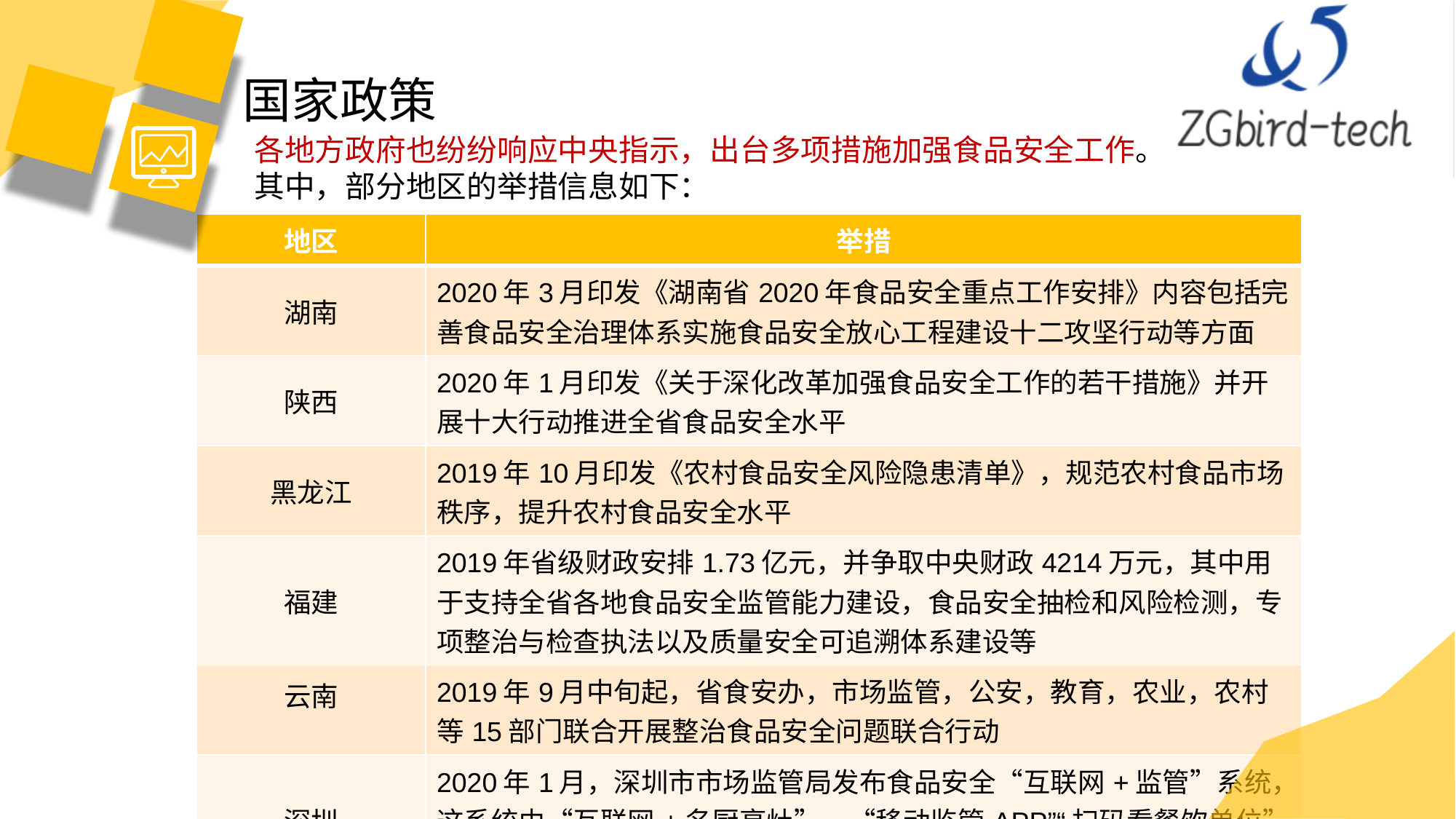

国家政策
各地方政府也纷纷响应中央指示，出台多项措施加强食品安全工作。其中，部分地区的举措信息如下：

| 地区 | 举措 |
| --- | --- |
| 湖南 | 2020年3月印发《湖南省2020年食品安全重点工作安排》内容包括完善食品安全治理体系实施食品安全放心工程建设十二攻坚行动等方面 |
| 陕西 | 2020年1月印发《关于深化改革加强食品安全工作的若干措施》并开展十大行动推进全省食品安全水平 |
| 黑龙江 | 2019年10月印发《农村食品安全风险隐患清单》，规范农村食品市场秩序，提升农村食品安全水平 |
| 福建 | 2019年省级财政安排1.73亿元，并争取中央财政4214万元，其中用于支持全省各地食品安全监管能力建设，食品安全抽检和风险检测，专项整治与检查执法以及质量安全可追溯体系建设等 |
| 云南 | 2019年9月中旬起，省食安办，市场监管，公安，教育，农业，农村等15部门联合开展整治食品安全问题联合行动 |
| 深圳 | 2020年1月，深圳市市场监管局发布食品安全“互联网+监管”系统，这系统由“互联网+名厨亮灶”，“移动监管APP”“扫码看餐饮单位”等重点项目组成 |